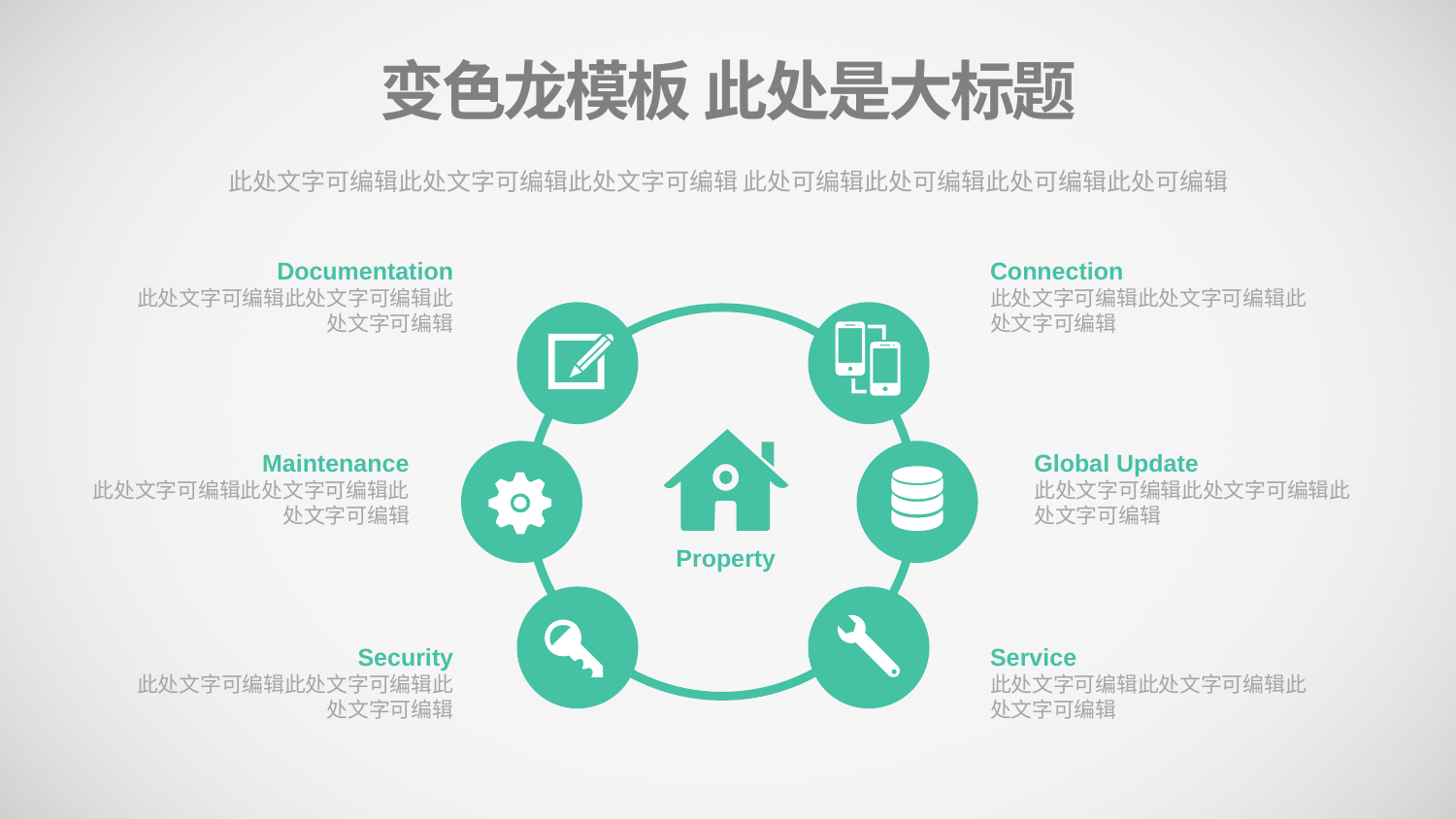

变色龙模板 此处是大标题
此处文字可编辑此处文字可编辑此处文字可编辑 此处可编辑此处可编辑此处可编辑此处可编辑
Documentation
此处文字可编辑此处文字可编辑此处文字可编辑
Connection
此处文字可编辑此处文字可编辑此处文字可编辑

Maintenance
此处文字可编辑此处文字可编辑此处文字可编辑
Global Update
此处文字可编辑此处文字可编辑此处文字可编辑

Property

Security
此处文字可编辑此处文字可编辑此处文字可编辑
Service
此处文字可编辑此处文字可编辑此处文字可编辑